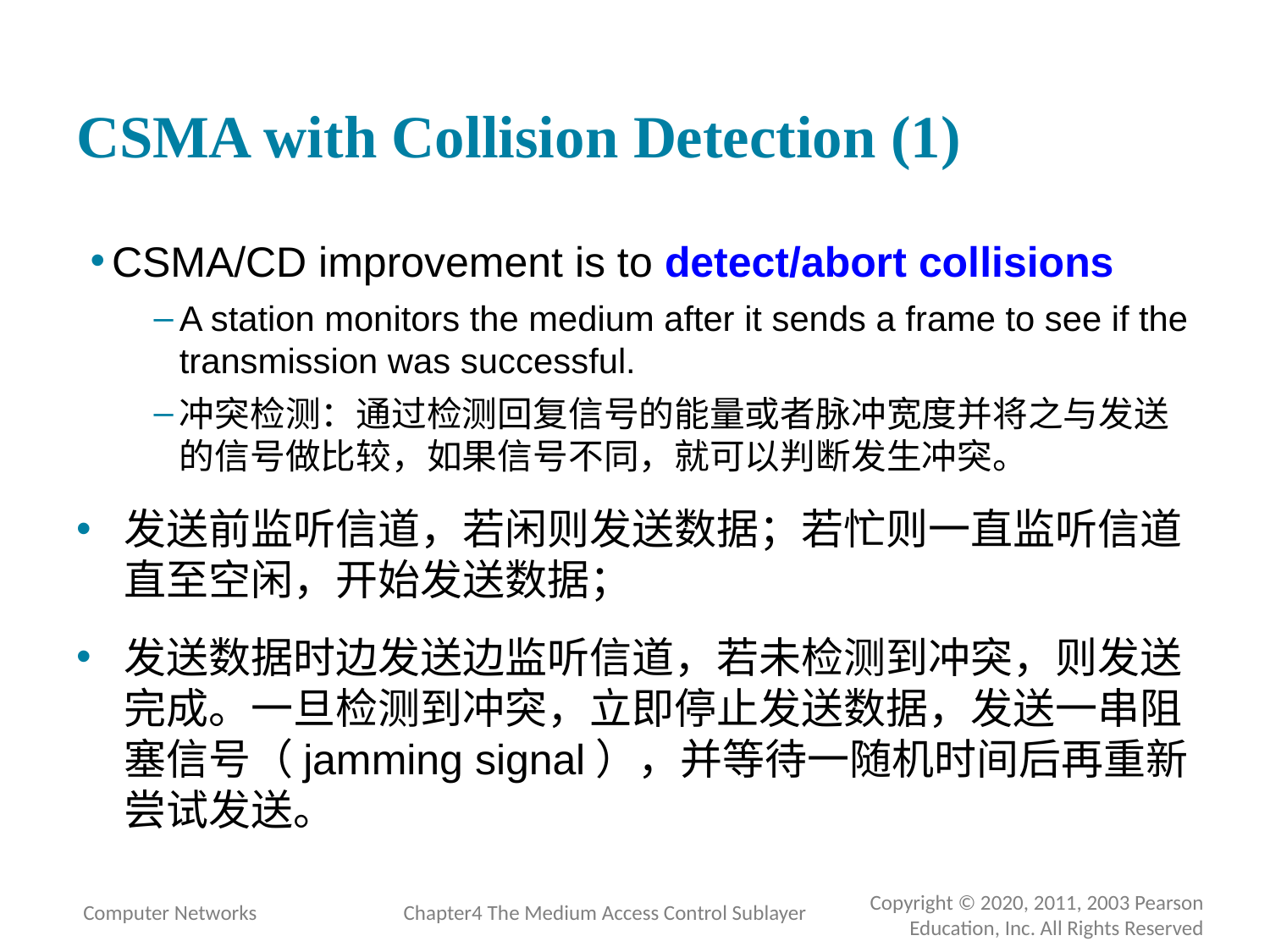

# CSMA with Collision Detection (1)
CSMA/CD improvement is to detect/abort collisions
A station monitors the medium after it sends a frame to see if the transmission was successful.
冲突检测：通过检测回复信号的能量或者脉冲宽度并将之与发送的信号做比较，如果信号不同，就可以判断发生冲突。
发送前监听信道，若闲则发送数据；若忙则一直监听信道直至空闲，开始发送数据；
发送数据时边发送边监听信道，若未检测到冲突，则发送完成。一旦检测到冲突，立即停止发送数据，发送一串阻塞信号（jamming signal），并等待一随机时间后再重新尝试发送。